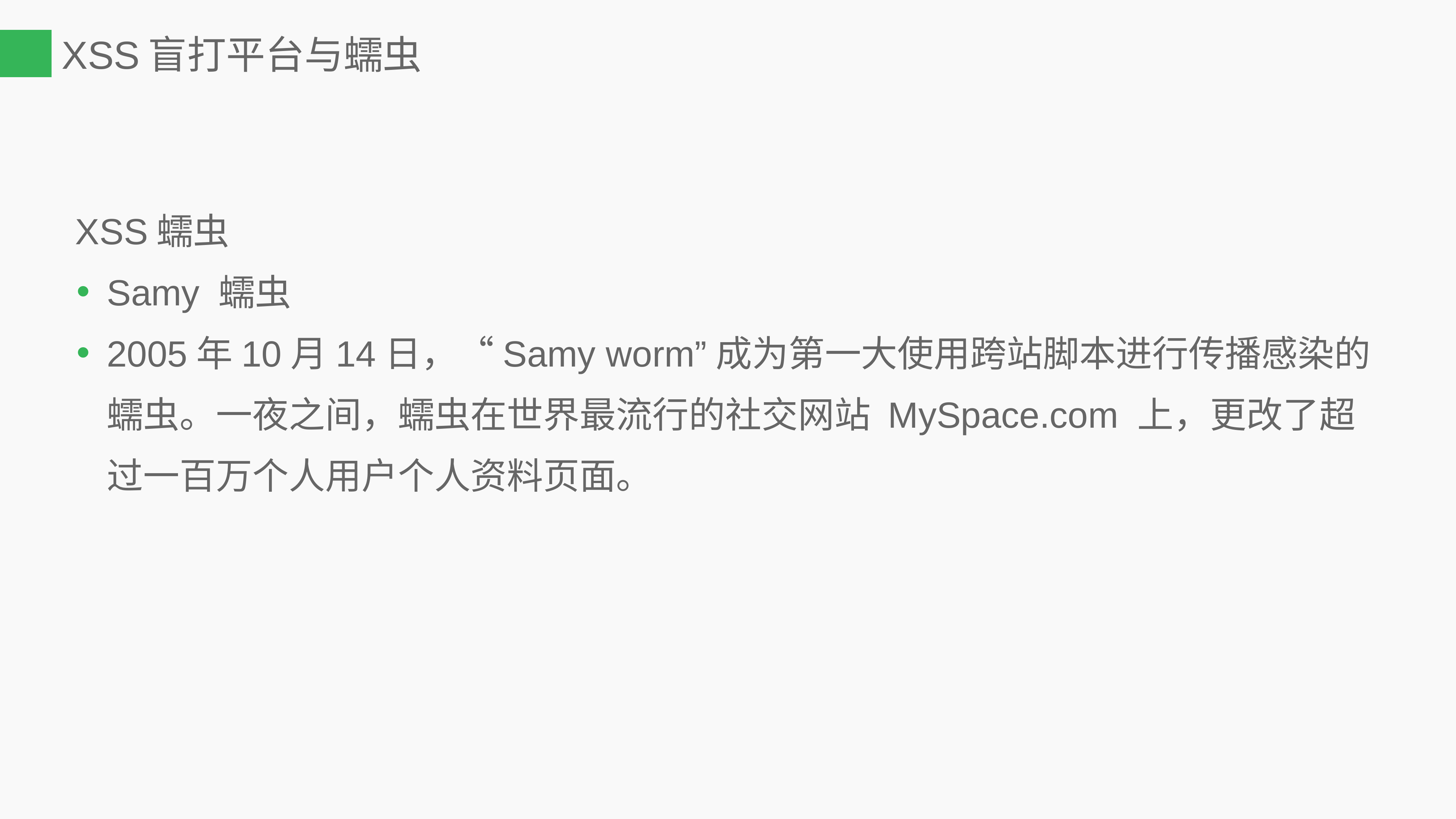

# XSS盲打平台与蠕虫
 XSS蠕虫
Samy 蠕虫
2005年10月14日，“Samy worm”成为第一大使用跨站脚本进行传播感染的蠕虫。一夜之间，蠕虫在世界最流行的社交网站 MySpace.com 上，更改了超过一百万个人用户个人资料页面。